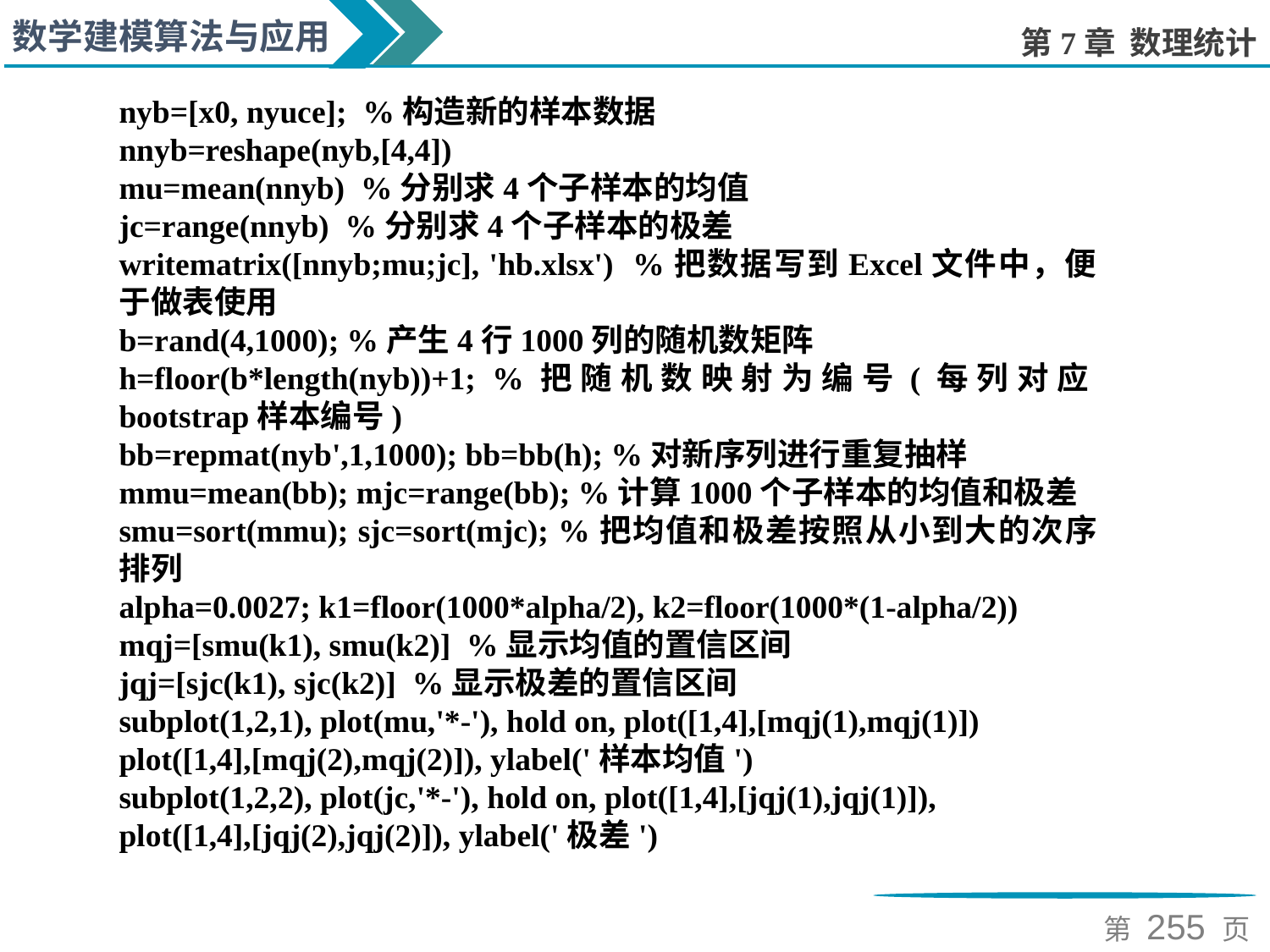

nyb=[x0, nyuce];  %构造新的样本数据
nnyb=reshape(nyb,[4,4])
mu=mean(nnyb)  %分别求4个子样本的均值
jc=range(nnyb)  %分别求4个子样本的极差
writematrix([nnyb;mu;jc], 'hb.xlsx')  %把数据写到Excel文件中，便于做表使用
b=rand(4,1000); %产生4行1000列的随机数矩阵
h=floor(b*length(nyb))+1; %把随机数映射为编号(每列对应bootstrap样本编号)
bb=repmat(nyb',1,1000); bb=bb(h); %对新序列进行重复抽样
mmu=mean(bb); mjc=range(bb); %计算1000个子样本的均值和极差
smu=sort(mmu); sjc=sort(mjc); %把均值和极差按照从小到大的次序排列
alpha=0.0027; k1=floor(1000*alpha/2), k2=floor(1000*(1-alpha/2))
mqj=[smu(k1), smu(k2)]  %显示均值的置信区间
jqj=[sjc(k1), sjc(k2)]  %显示极差的置信区间
subplot(1,2,1), plot(mu,'*-'), hold on, plot([1,4],[mqj(1),mqj(1)])
plot([1,4],[mqj(2),mqj(2)]), ylabel('样本均值')
subplot(1,2,2), plot(jc,'*-'), hold on, plot([1,4],[jqj(1),jqj(1)]),
plot([1,4],[jqj(2),jqj(2)]), ylabel('极差')